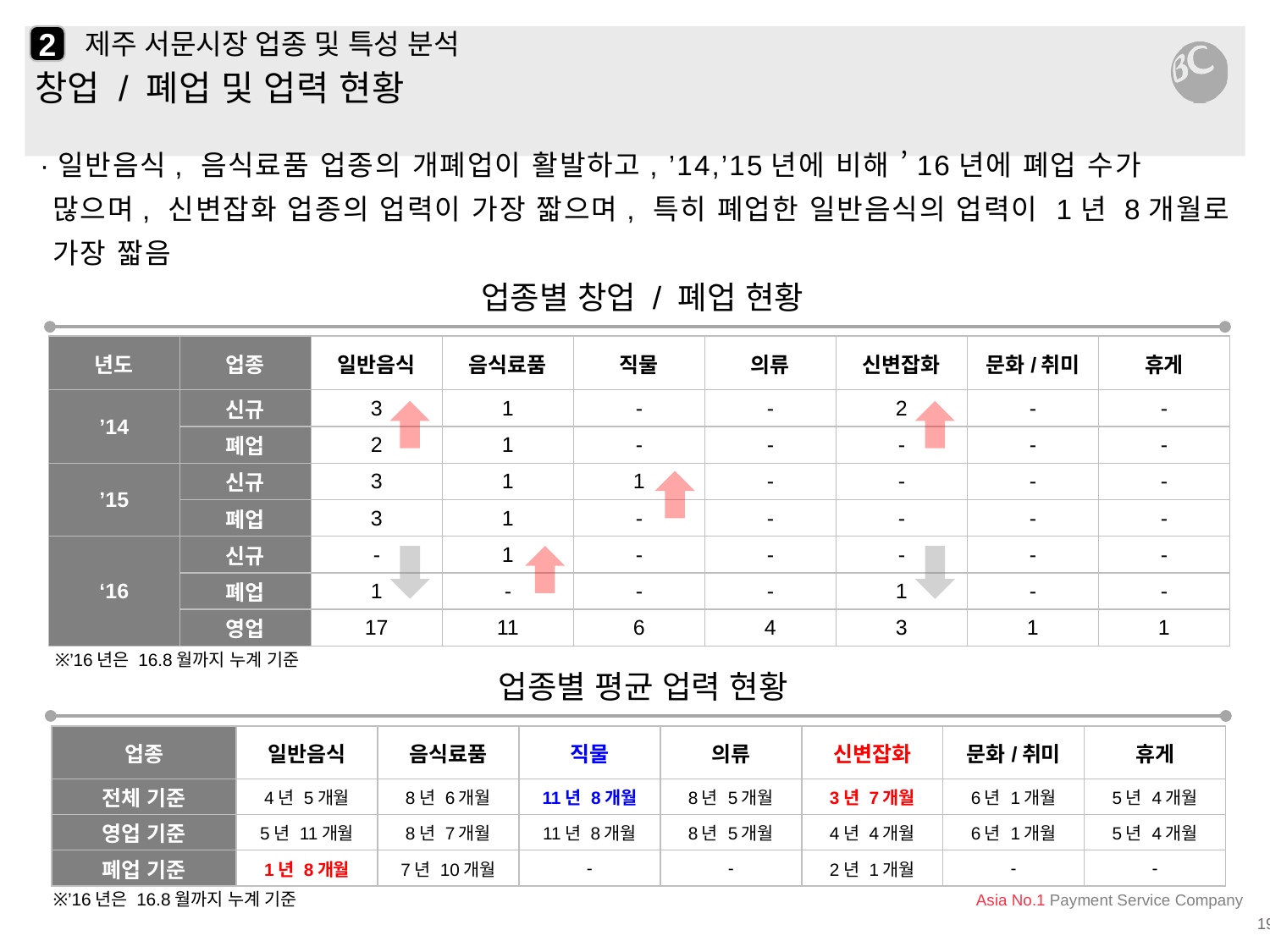

2
# 제주 서문시장 업종 및 특성 분석
창업 / 폐업 및 업력 현황
·일반음식, 음식료품 업종의 개폐업이 활발하고, ’14,’15년에 비해 ’16년에 폐업 수가 많으며, 신변잡화 업종의 업력이 가장 짧으며, 특히 폐업한 일반음식의 업력이 1년 8개월로 가장 짧음
업종별 창업 / 폐업 현황
| 년도 | 업종 | 일반음식 | 음식료품 | 직물 | 의류 | 신변잡화 | 문화/취미 | 휴게 |
| --- | --- | --- | --- | --- | --- | --- | --- | --- |
| ’14 | 신규 | 3 | 1 | - | - | 2 | - | - |
|  | 폐업 | 2 | 1 | - | - | - | - | - |
| ’15 | 신규 | 3 | 1 | 1 | - | - | - | - |
|  | 폐업 | 3 | 1 | - | - | - | - | - |
| ‘16 | 신규 | - | 1 | - | - | - | - | - |
|  | 폐업 | 1 | - | - | - | 1 | - | - |
|  | 영업 | 17 | 11 | 6 | 4 | 3 | 1 | 1 |

※’16년은 16.8월까지 누계 기준
업종별 평균 업력 현황
| 업종 | 일반음식 | 음식료품 | 직물 | 의류 | 신변잡화 | 문화/취미 | 휴게 |
| --- | --- | --- | --- | --- | --- | --- | --- |
| 전체 기준 | 4년 5개월 | 8년 6개월 | 11년 8개월 | 8년 5개월 | 3년 7개월 | 6년 1개월 | 5년 4개월 |
| 영업 기준 | 5년 11개월 | 8년 7개월 | 11년 8개월 | 8년 5개월 | 4년 4개월 | 6년 1개월 | 5년 4개월 |
| 폐업 기준 | 1년 8개월 | 7년 10개월 | - | - | 2년 1개월 | - | - |
※’16년은 16.8월까지 누계 기준